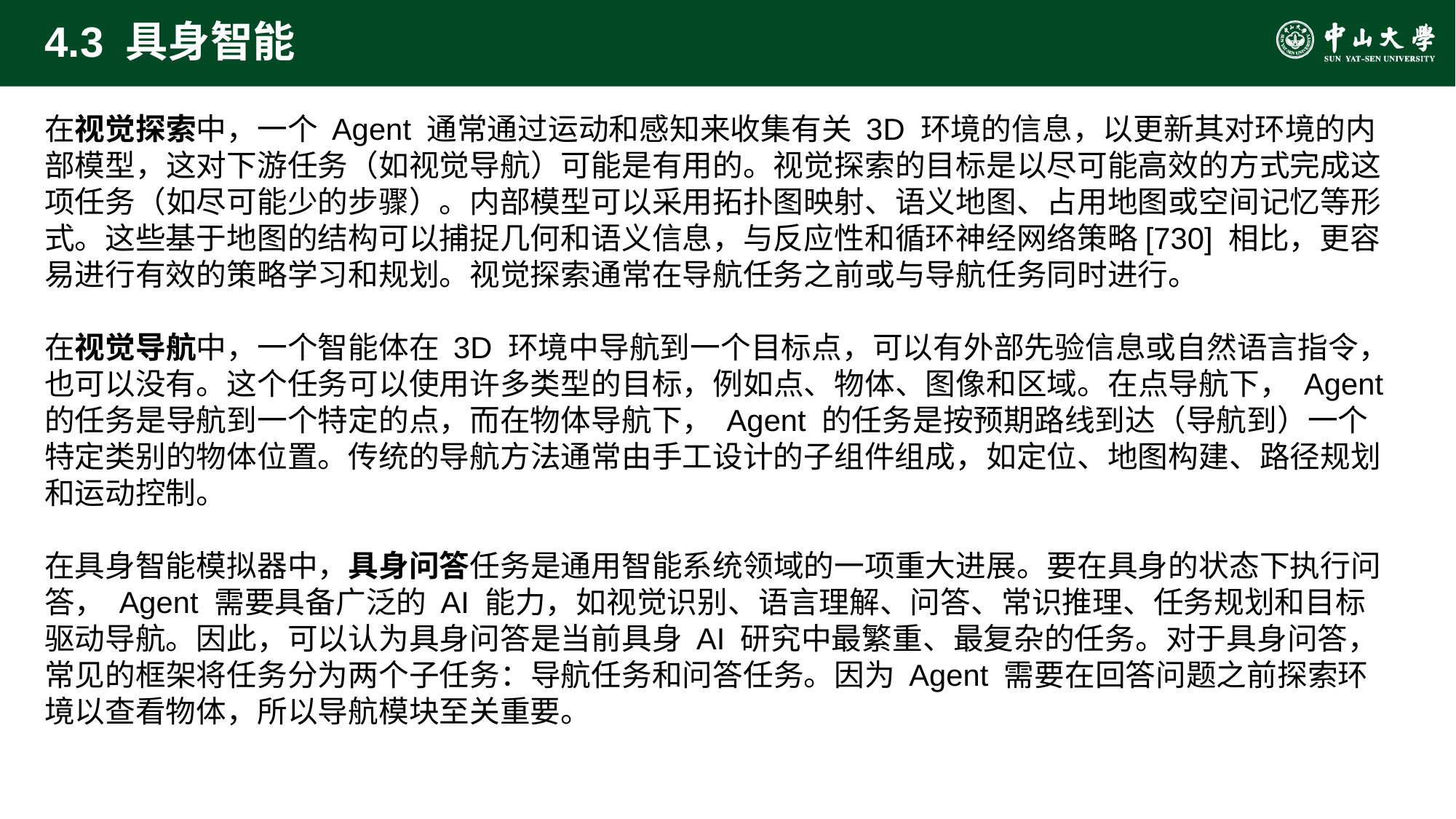

# 4.3 具身智能
在视觉探索中，一个 Agent 通常通过运动和感知来收集有关 3D 环境的信息，以更新其对环境的内部模型，这对下游任务（如视觉导航）可能是有用的。视觉探索的目标是以尽可能高效的方式完成这项任务（如尽可能少的步骤）。内部模型可以采用拓扑图映射、语义地图、占用地图或空间记忆等形式。这些基于地图的结构可以捕捉几何和语义信息，与反应性和循环神经网络策略[730] 相比，更容易进行有效的策略学习和规划。视觉探索通常在导航任务之前或与导航任务同时进行。

在视觉导航中，一个智能体在 3D 环境中导航到一个目标点，可以有外部先验信息或自然语言指令，也可以没有。这个任务可以使用许多类型的目标，例如点、物体、图像和区域。在点导航下， Agent 的任务是导航到一个特定的点，而在物体导航下， Agent 的任务是按预期路线到达（导航到）一个特定类别的物体位置。传统的导航方法通常由手工设计的子组件组成，如定位、地图构建、路径规划和运动控制。

在具身智能模拟器中，具身问答任务是通用智能系统领域的一项重大进展。要在具身的状态下执行问答， Agent 需要具备广泛的 AI 能力，如视觉识别、语言理解、问答、常识推理、任务规划和目标驱动导航。因此，可以认为具身问答是当前具身 AI 研究中最繁重、最复杂的任务。对于具身问答，常见的框架将任务分为两个子任务：导航任务和问答任务。因为 Agent 需要在回答问题之前探索环境以查看物体，所以导航模块至关重要。